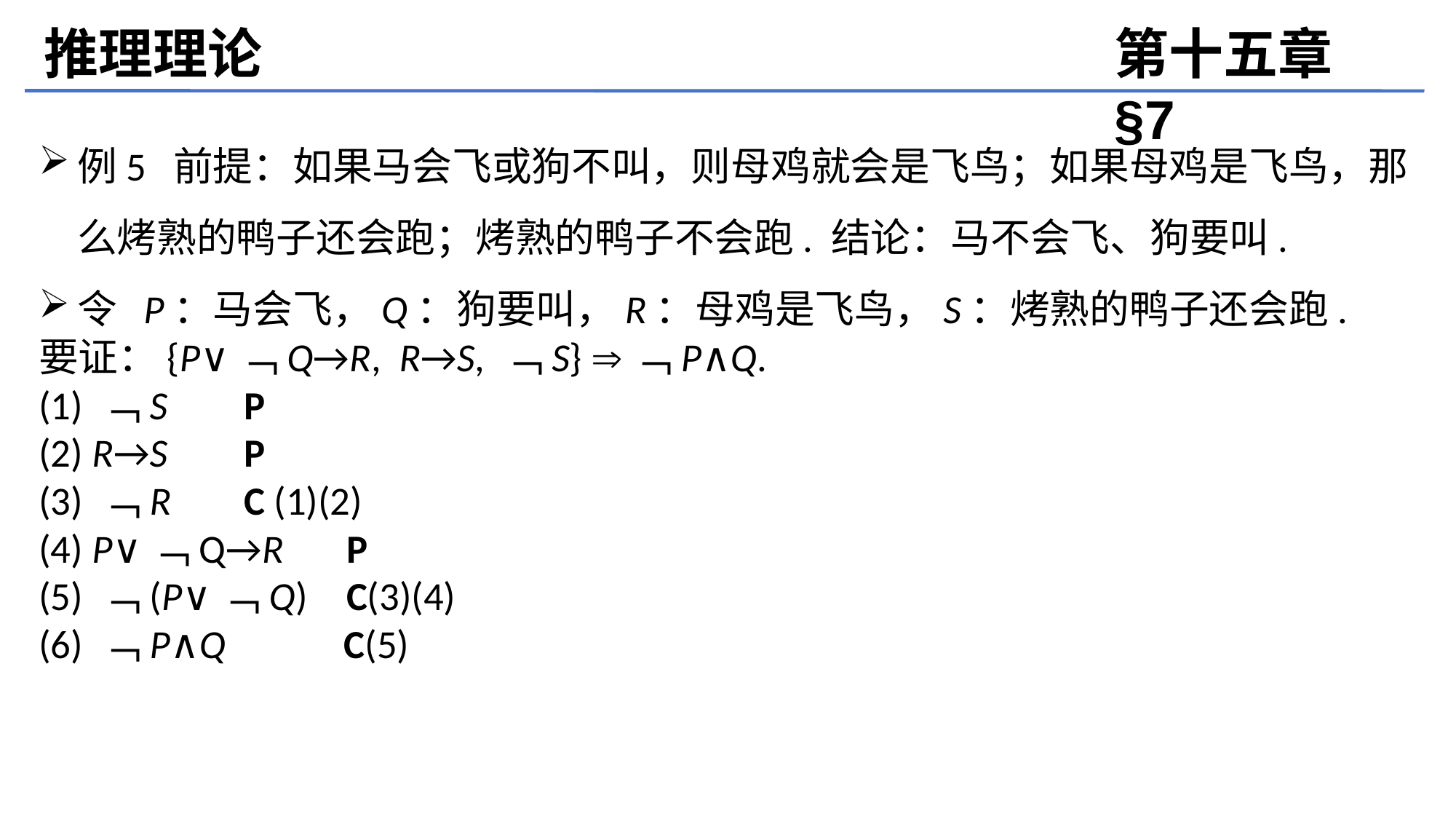

推理理论
第十五章 §7
例5  前提：如果马会飞或狗不叫，则母鸡就会是飞鸟；如果母鸡是飞鸟，那么烤熟的鸭子还会跑；烤熟的鸭子不会跑. 结论：马不会飞、狗要叫.
令  P：马会飞，Q：狗要叫，R：母鸡是飞鸟，S：烤熟的鸭子还会跑.
要证：{P∨﹁Q→R,  R→S, ﹁S} ⇒﹁P∧Q.
(1) ﹁S		P
(2) R→S		P
(3) ﹁R		C (1)(2)
(4) P∨﹁Q→R	P
(5) ﹁(P∨﹁Q)	C(3)(4)
(6) ﹁P∧Q	           C(5)